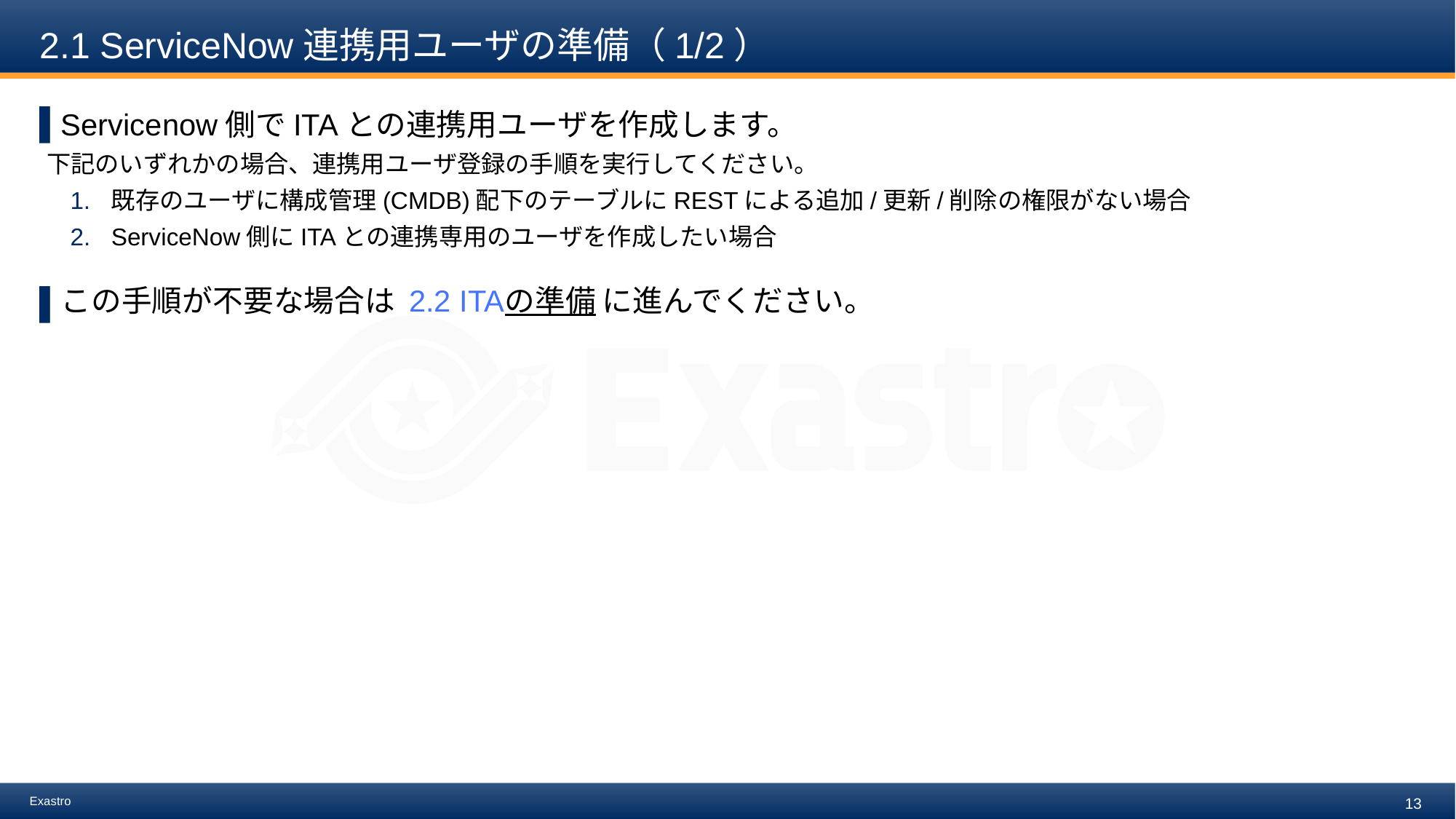

# 2.1 ServiceNow連携用ユーザの準備（1/2）
Servicenow側でITAとの連携用ユーザを作成します。

この手順が不要な場合は 2.2 ITAの準備 に進んでください。
下記のいずれかの場合、連携用ユーザ登録の手順を実行してください。
既存のユーザに構成管理(CMDB)配下のテーブルにRESTによる追加/更新/削除の権限がない場合
ServiceNow側にITAとの連携専用のユーザを作成したい場合